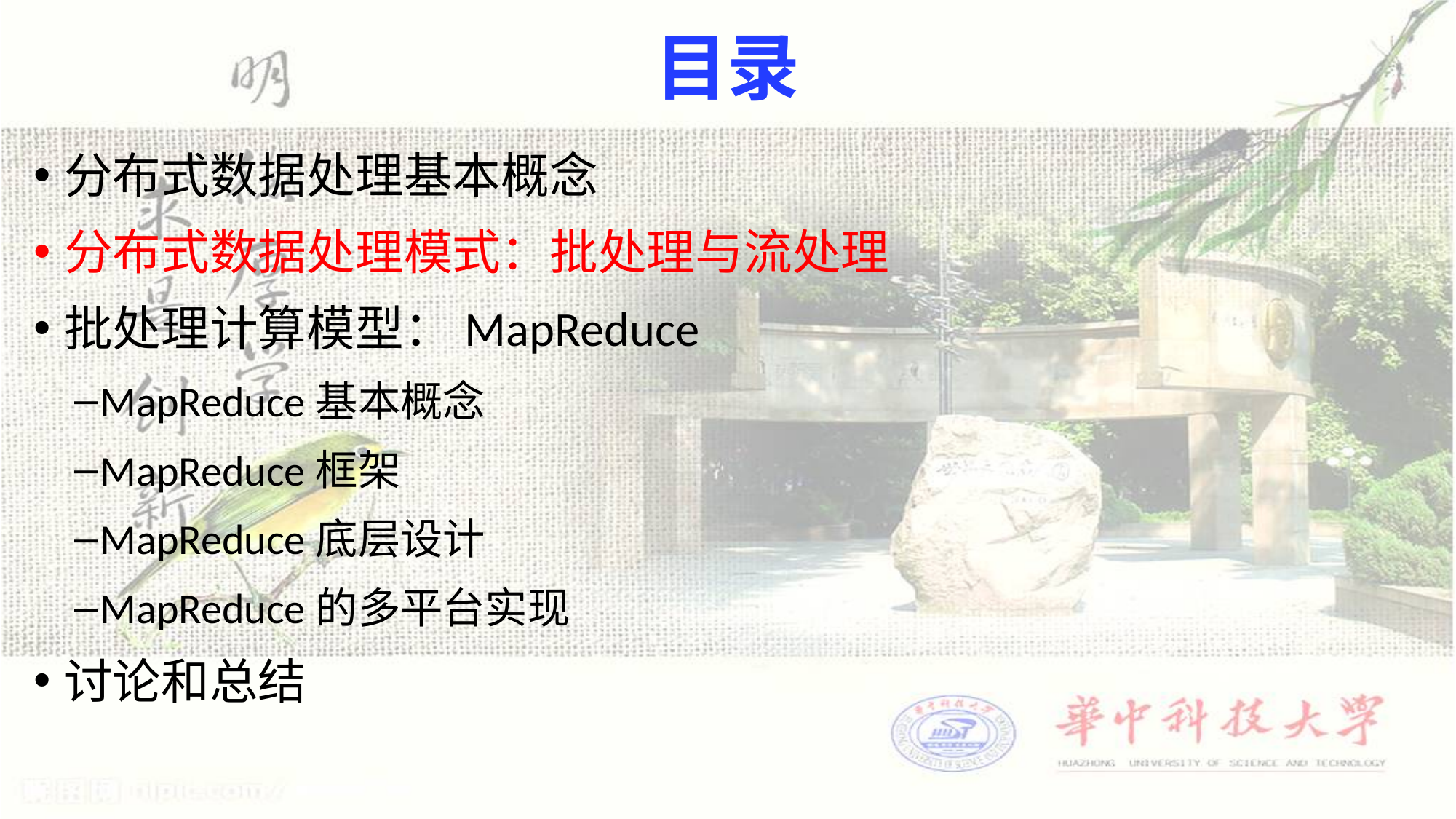

# 目录
分布式数据处理基本概念
分布式数据处理模式：批处理与流处理
批处理计算模型：MapReduce
MapReduce基本概念
MapReduce框架
MapReduce底层设计
MapReduce的多平台实现
讨论和总结